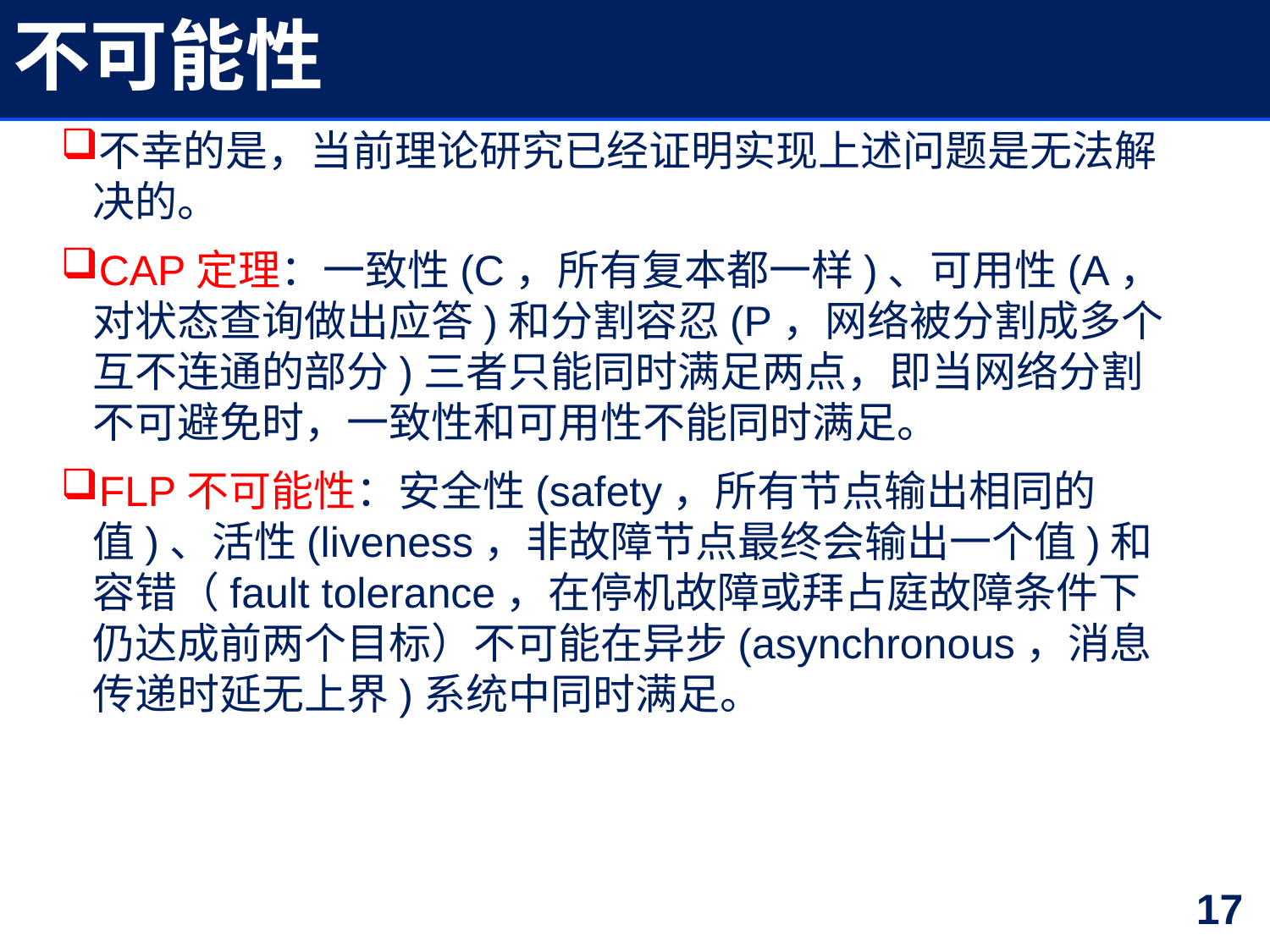

# 不可能性
不幸的是，当前理论研究已经证明实现上述问题是无法解决的。
CAP定理：一致性(C，所有复本都一样)、可用性(A，对状态查询做出应答)和分割容忍(P，网络被分割成多个互不连通的部分)三者只能同时满足两点，即当网络分割不可避免时，一致性和可用性不能同时满足。
FLP不可能性：安全性(safety，所有节点输出相同的值)、活性(liveness，非故障节点最终会输出一个值)和容错（fault tolerance，在停机故障或拜占庭故障条件下仍达成前两个目标）不可能在异步(asynchronous，消息传递时延无上界)系统中同时满足。

17